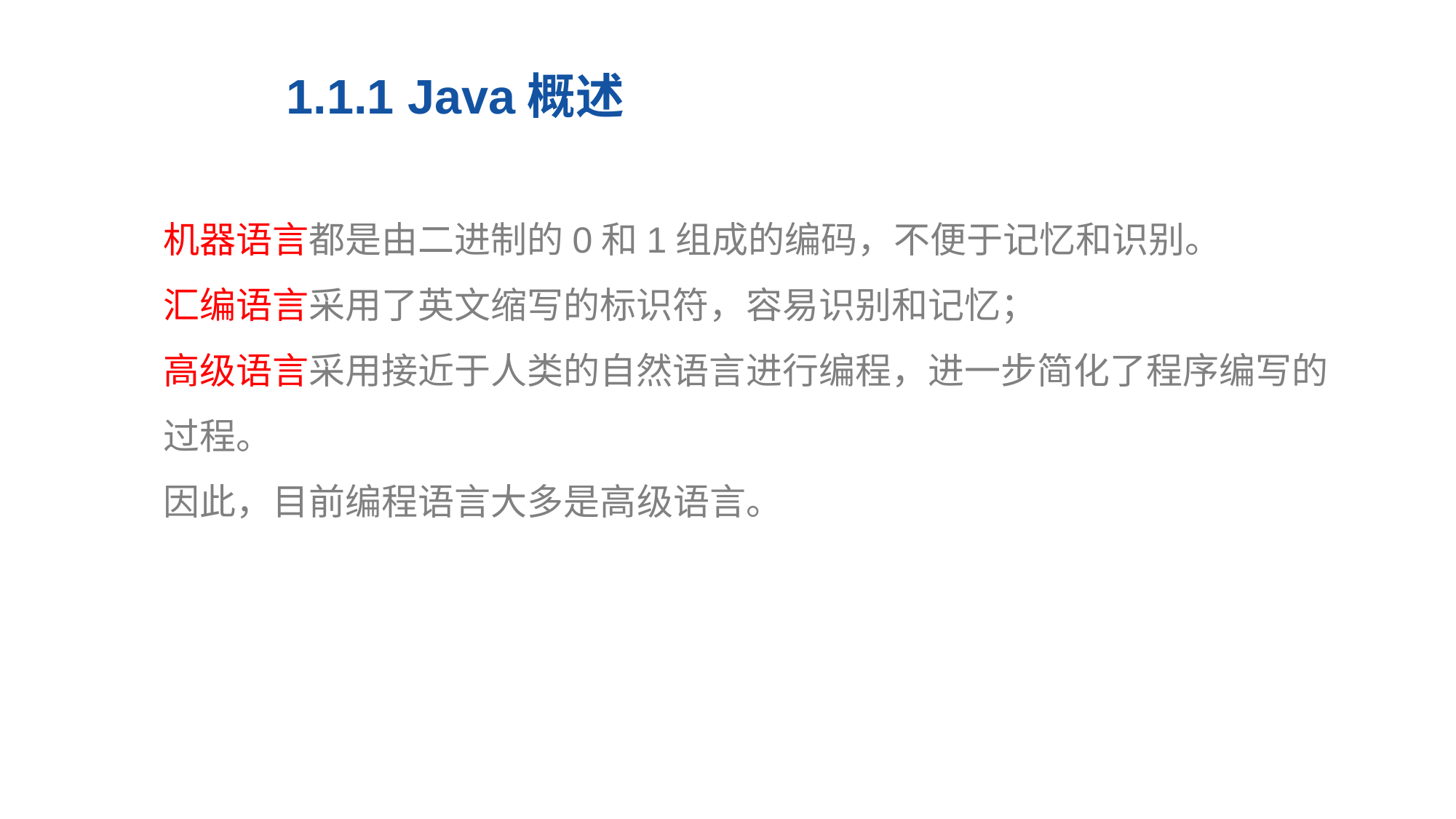

1.1.1 Java概述
机器语言都是由二进制的0和1组成的编码，不便于记忆和识别。
汇编语言采用了英文缩写的标识符，容易识别和记忆；
高级语言采用接近于人类的自然语言进行编程，进一步简化了程序编写的过程。
因此，目前编程语言大多是高级语言。